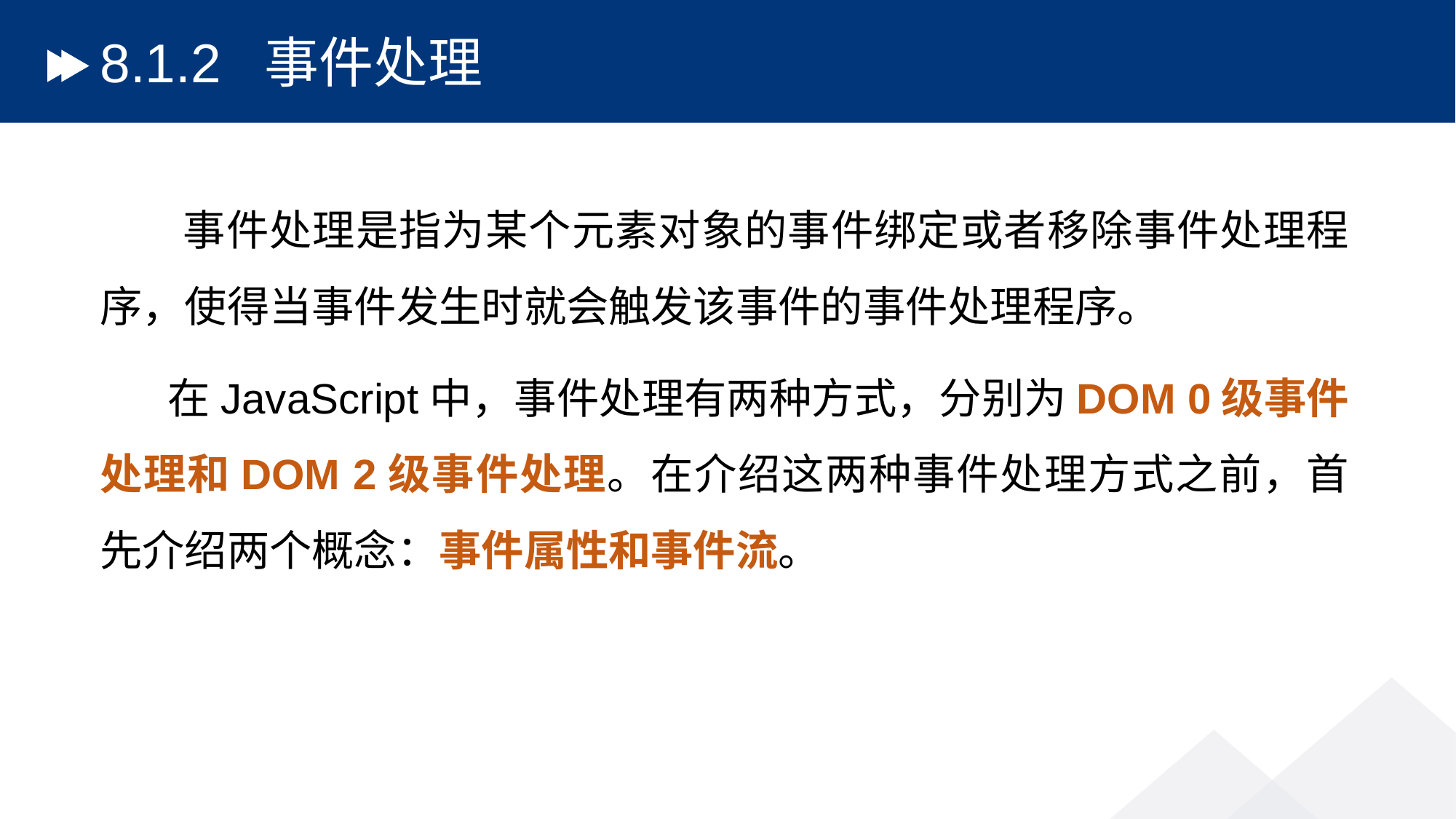

# 8.1.2  事件处理
       事件处理是指为某个元素对象的事件绑定或者移除事件处理程序，使得当事件发生时就会触发该事件的事件处理程序。
      在JavaScript中，事件处理有两种方式，分别为DOM 0级事件处理和DOM 2级事件处理。在介绍这两种事件处理方式之前，首先介绍两个概念：事件属性和事件流。